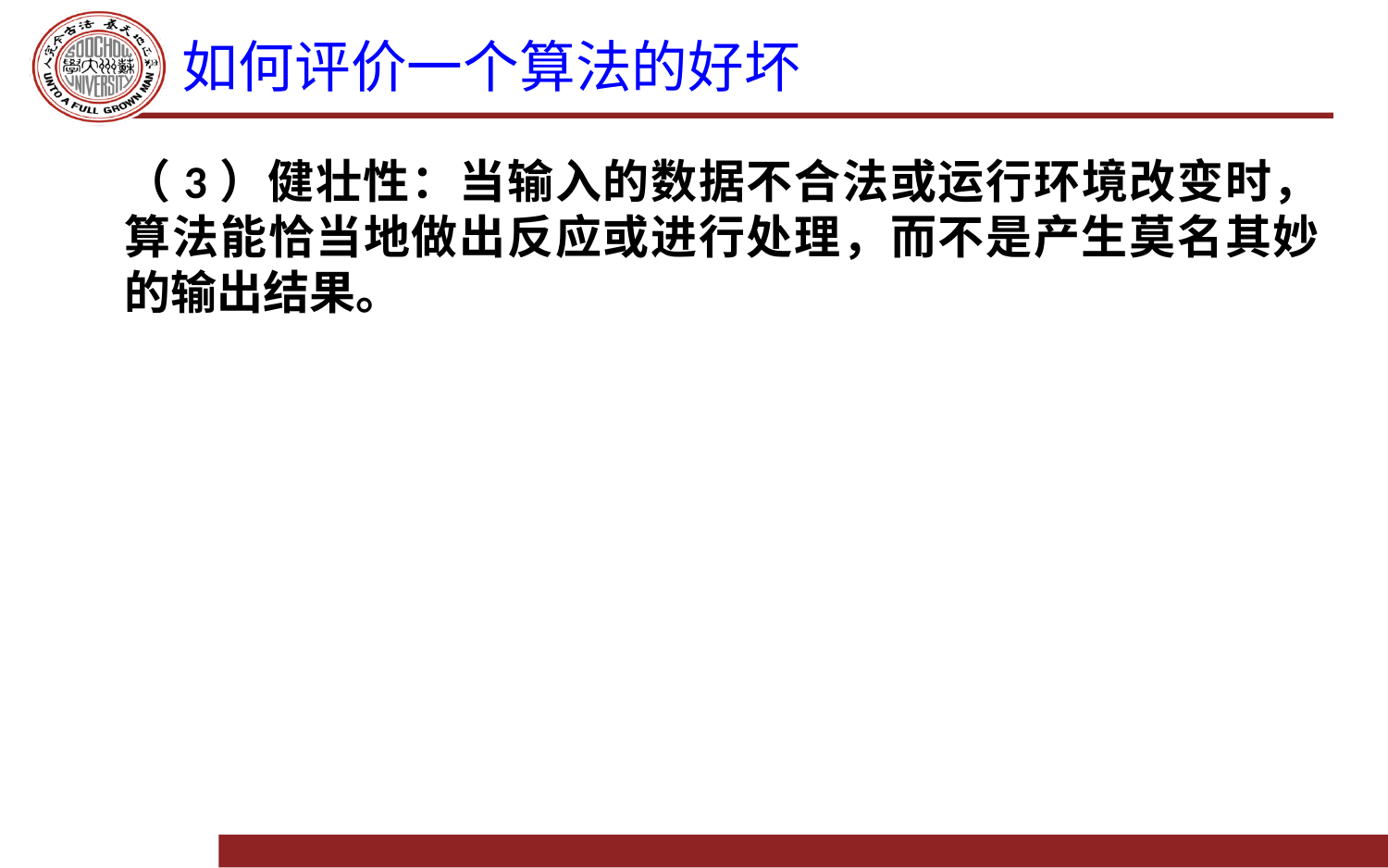

# 如何评价一个算法的好坏
（3）健壮性：当输入的数据不合法或运行环境改变时，算法能恰当地做出反应或进行处理，而不是产生莫名其妙的输出结果。